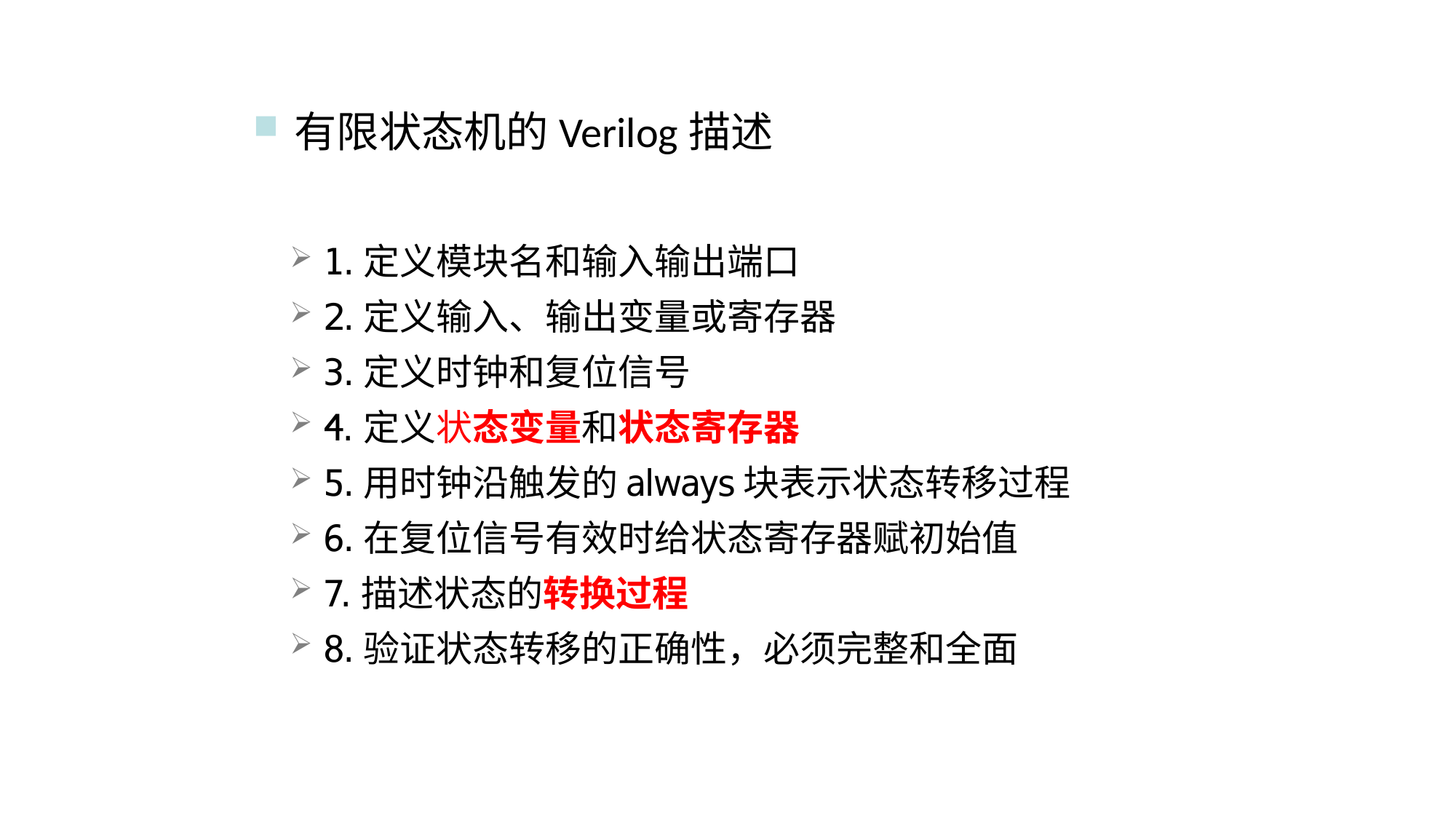

有限状态机的Verilog描述

1.定义模块名和输入输出端口
2.定义输入、输出变量或寄存器
3.定义时钟和复位信号
4.定义状态变量和状态寄存器
5.用时钟沿触发的always块表示状态转移过程
6.在复位信号有效时给状态寄存器赋初始值
7.描述状态的转换过程
8.验证状态转移的正确性，必须完整和全面